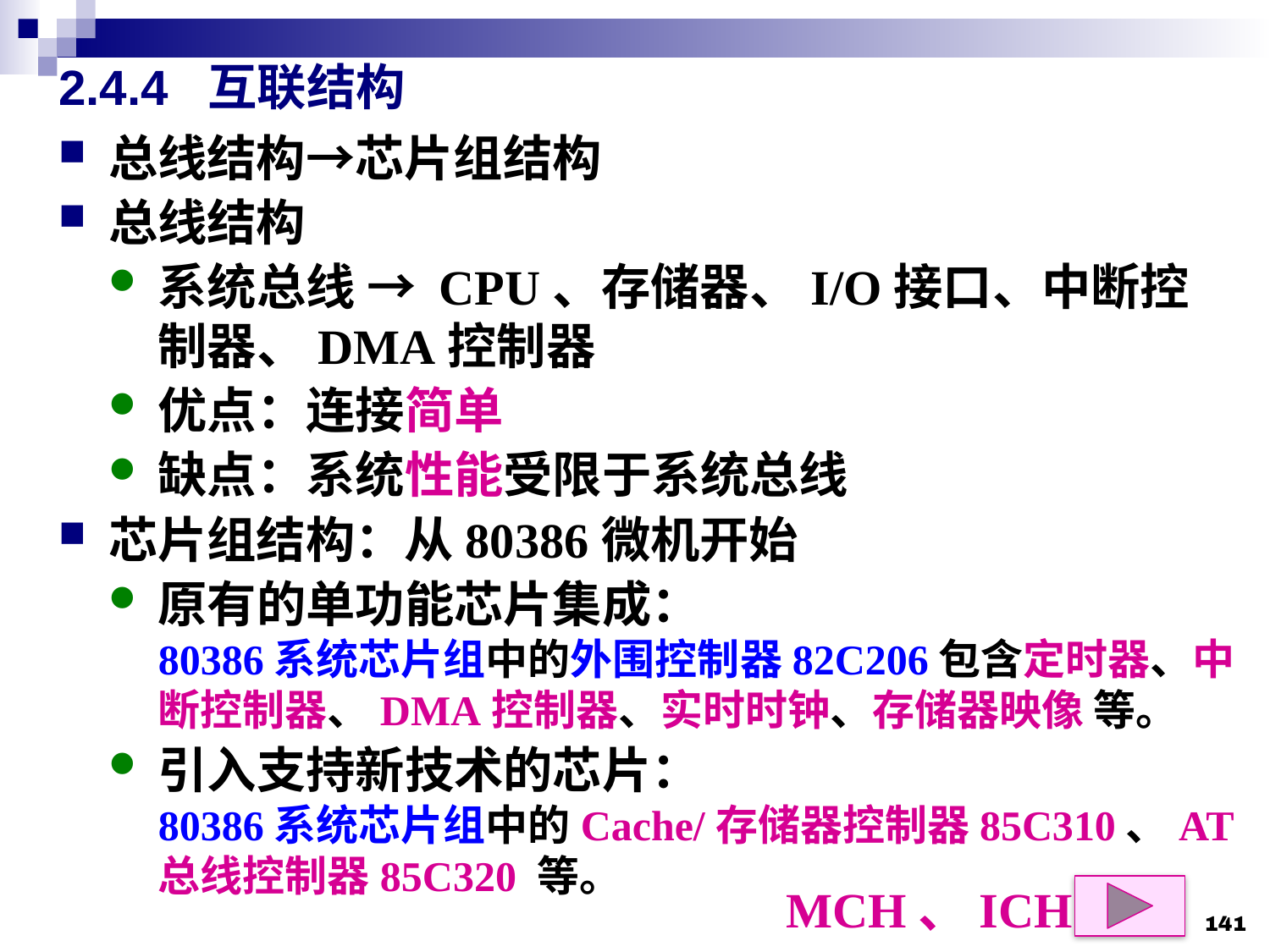

# 2.4.4  互联结构
总线结构→芯片组结构
总线结构
系统总线 → CPU、存储器、I/O接口、中断控制器、DMA控制器
优点：连接简单
缺点：系统性能受限于系统总线
芯片组结构：从80386微机开始
原有的单功能芯片集成：
80386系统芯片组中的外围控制器82C206包含定时器、中断控制器、DMA控制器、实时时钟、存储器映像 等。
引入支持新技术的芯片：
80386系统芯片组中的Cache/存储器控制器85C310、AT总线控制器85C320 等。
MCH、ICH

141